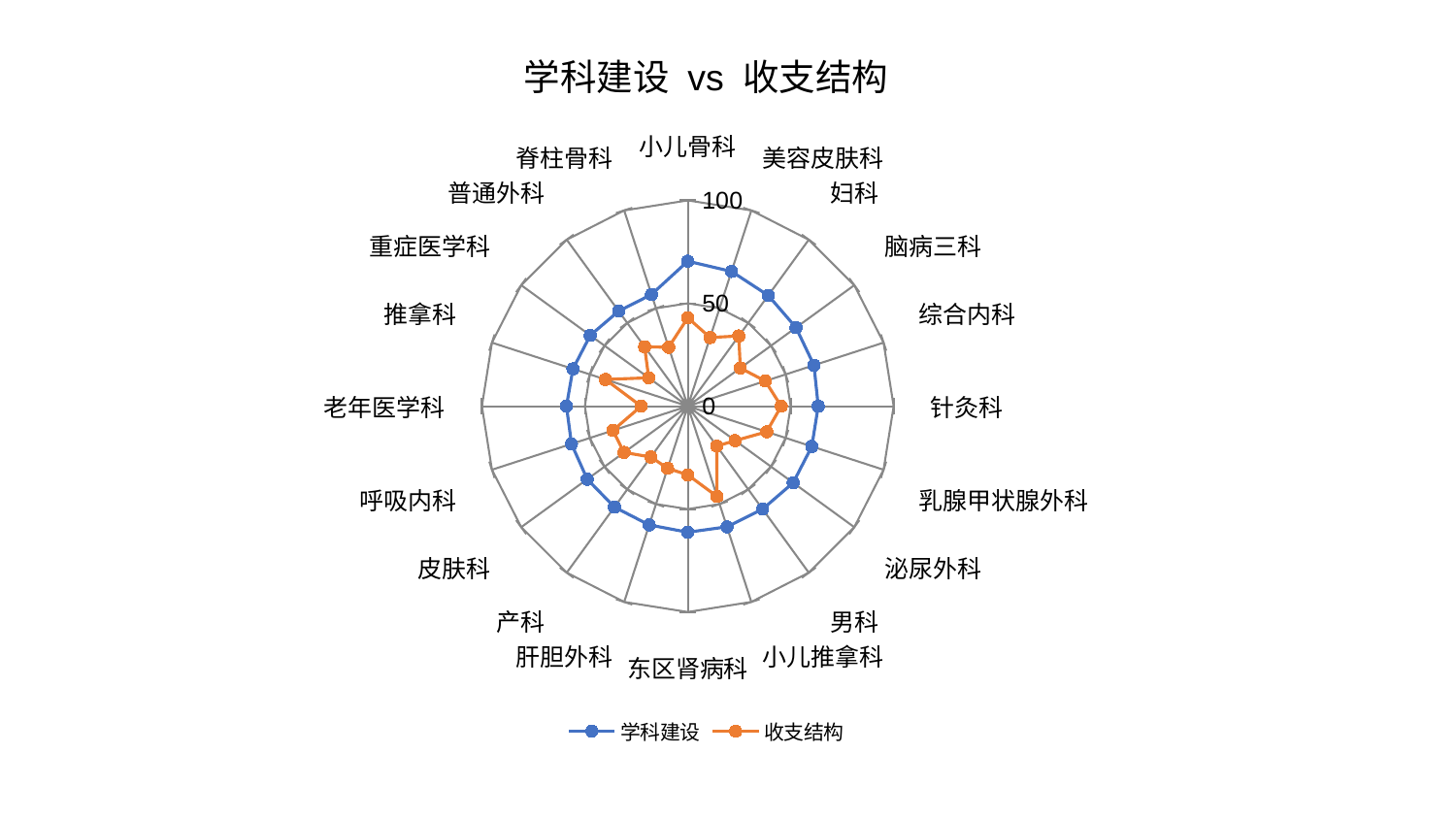

### Chart: 学科建设 vs 收支结构

| Category | 学科建设 | 收支结构 |
|---|---|---|
| 小儿骨科 | 70.44694687556813 | 42.96409255069103 |
| 美容皮肤科 | 68.84705768145612 | 35.08146354912056 |
| 妇科 | 66.53789616386088 | 42.169610747392646 |
| 脑病三科 | 64.98582196038161 | 31.566020407615955 |
| 综合内科 | 64.46121021372925 | 39.58348226784989 |
| 针灸科 | 63.36538302810313 | 45.38634833366015 |
| 乳腺甲状腺外科 | 63.35893416570693 | 40.3060751797566 |
| 泌尿外科 | 63.29581693780488 | 28.477109409590252 |
| 男科 | 61.8564746708856 | 23.975132148377668 |
| 小儿推拿科 | 61.64246507442817 | 46.112576362671405 |
| 东区肾病科 | 61.24933473461942 | 33.384261221580644 |
| 肝胆外科 | 60.667131887189974 | 31.735205856007656 |
| 产科 | 60.619524632074835 | 30.53840018800021 |
| 皮肤科 | 60.384690584893086 | 38.25199291869672 |
| 呼吸内科 | 59.39020480562261 | 38.2671835564064 |
| 老年医学科 | 58.920851701808154 | 22.648000530788575 |
| 推拿科 | 58.64437485886503 | 42.08375716164467 |
| 重症医学科 | 58.55367707413468 | 23.468770792130975 |
| 普通外科 | 57.10736597084745 | 35.682550816054544 |
| 脊柱骨科 | 57.07399970933522 | 30.108803897732525 |
19